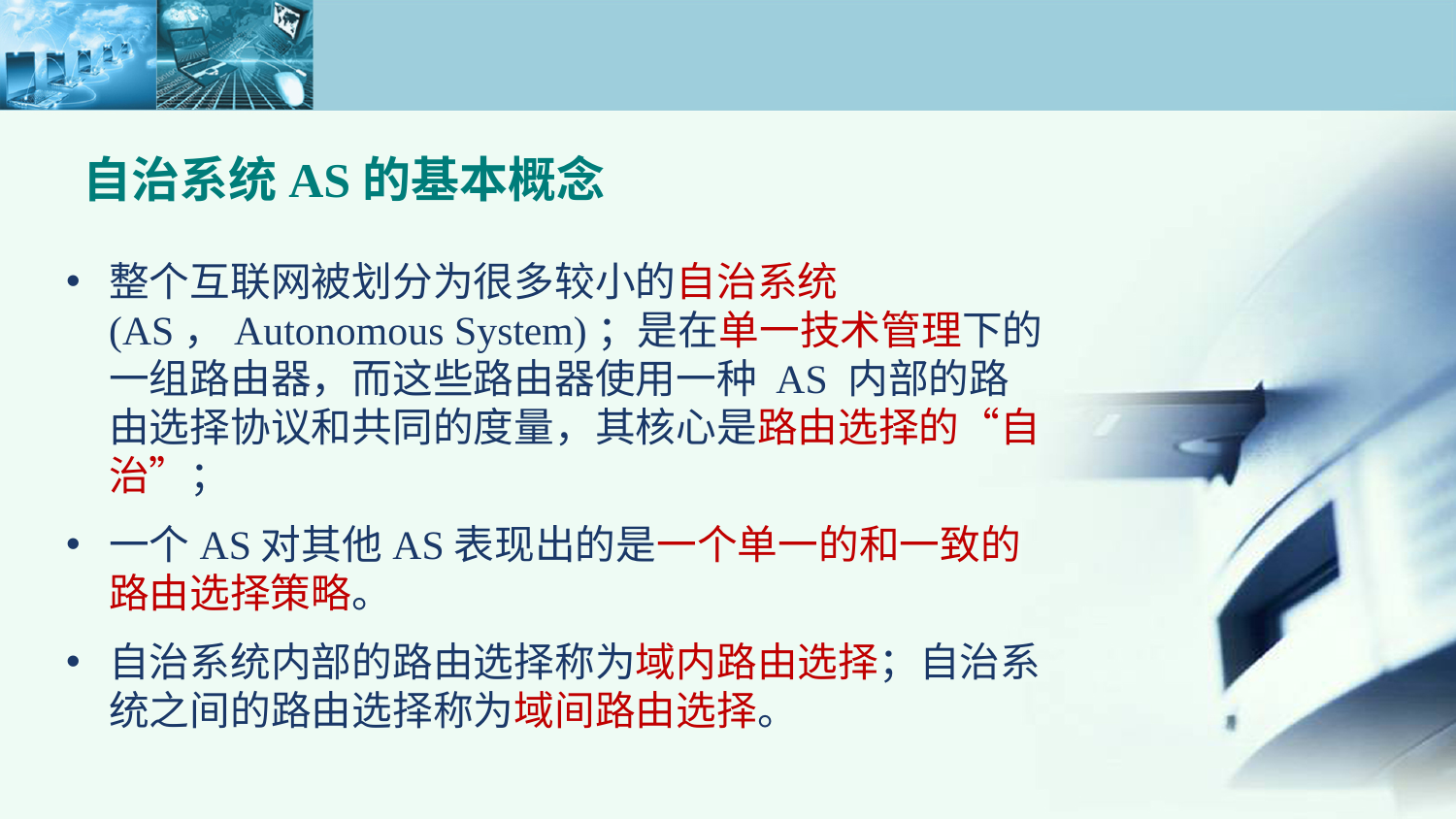

自治系统AS的基本概念
整个互联网被划分为很多较小的自治系统(AS，Autonomous System)；是在单一技术管理下的一组路由器，而这些路由器使用一种 AS 内部的路由选择协议和共同的度量，其核心是路由选择的“自治”；
一个AS对其他AS表现出的是一个单一的和一致的路由选择策略。
自治系统内部的路由选择称为域内路由选择；自治系统之间的路由选择称为域间路由选择。